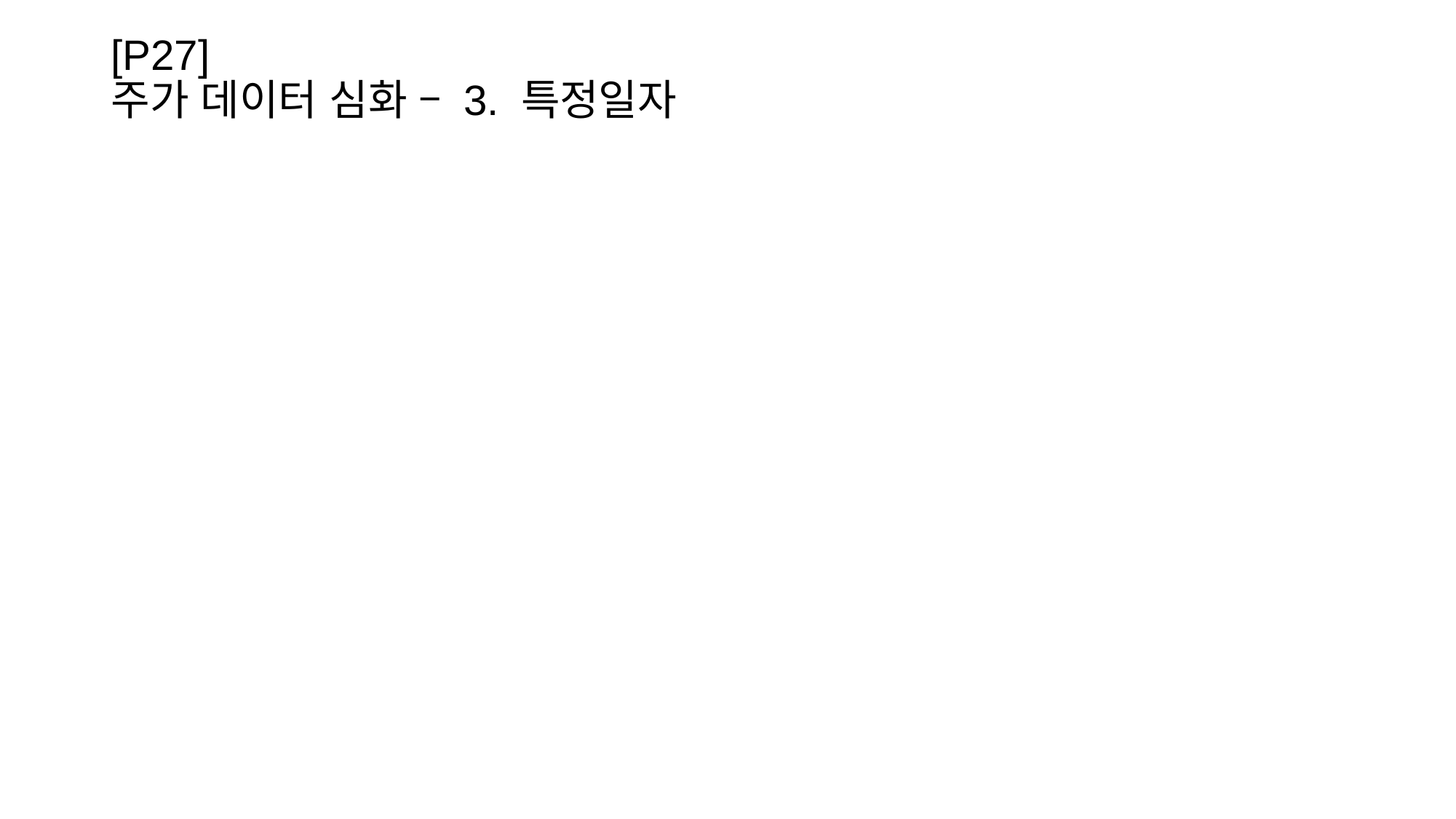

[P27]
주가 데이터 심화 – 3. 특정일자